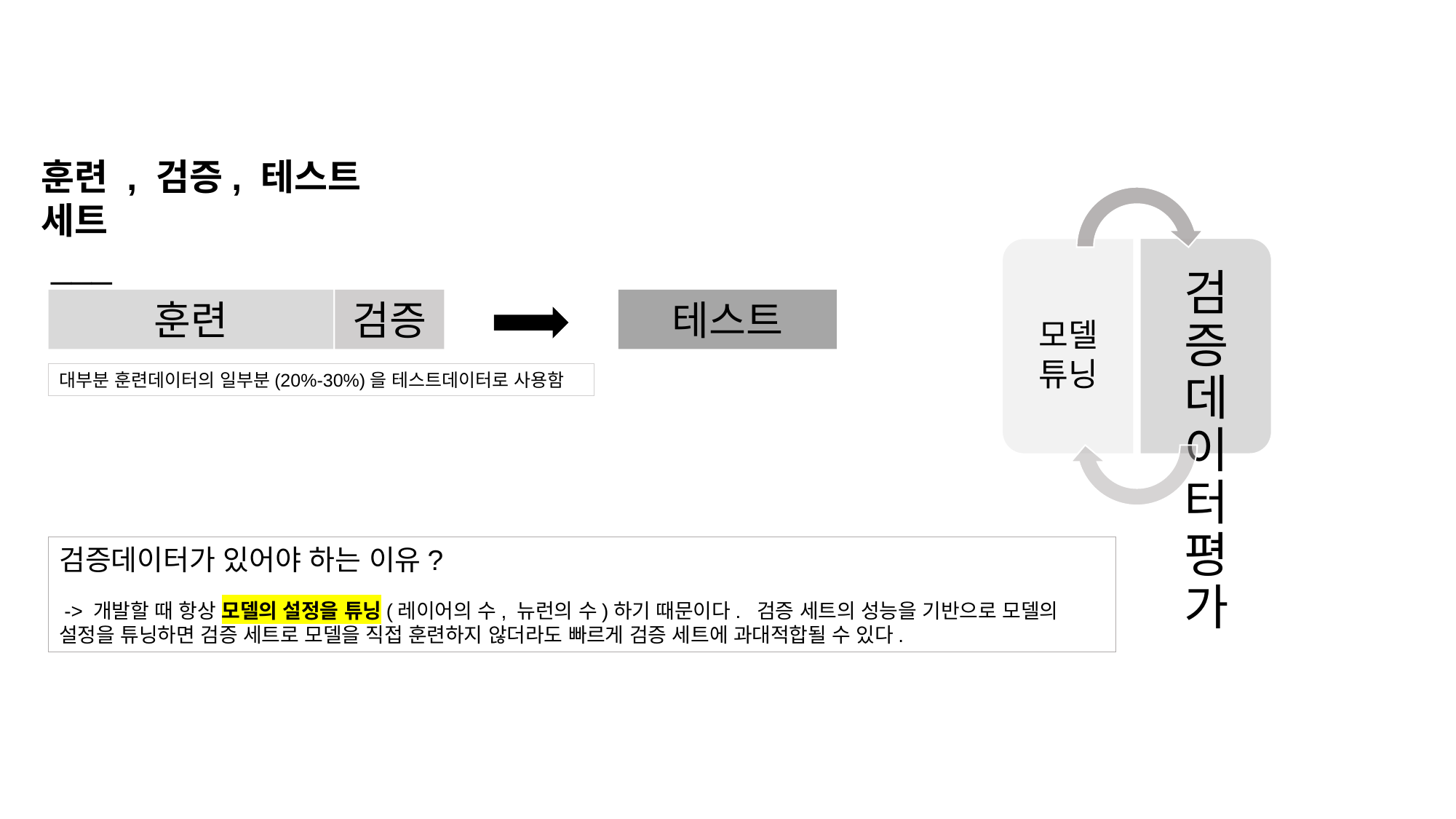

훈련 , 검증, 테스트 세트
 ___

검증 데이터 평가
훈련
검증
테스트

모델 튜닝

대부분 훈련데이터의 일부분(20%-30%)을 테스트데이터로 사용함
검증데이터가 있어야 하는 이유?

 -> 개발할 때 항상 모델의 설정을 튜닝(레이어의 수, 뉴런의 수)하기 때문이다.  검증 세트의 성능을 기반으로 모델의 설정을 튜닝하면 검증 세트로 모델을 직접 훈련하지 않더라도 빠르게 검증 세트에 과대적합될 수 있다.